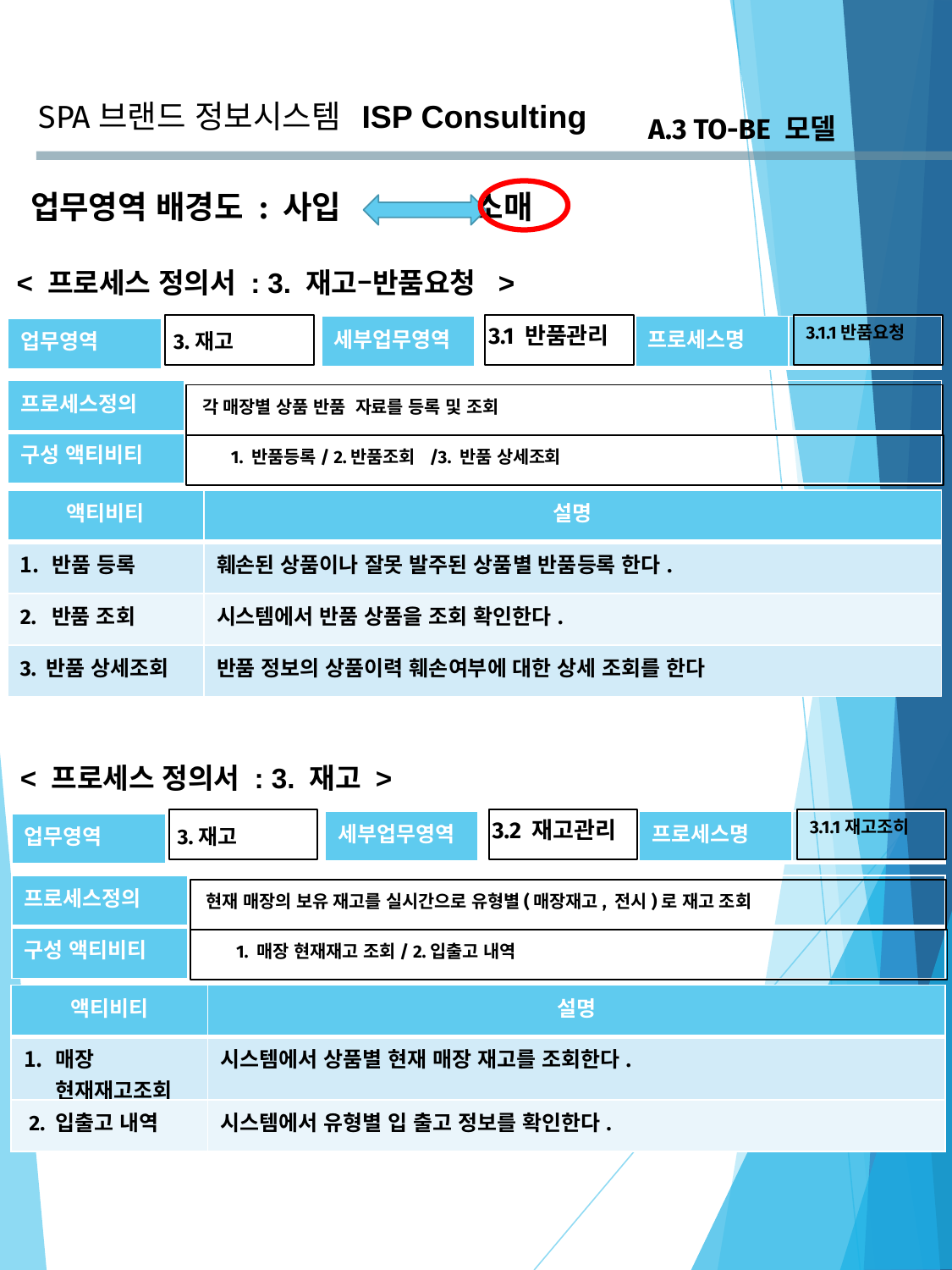

SPA브랜드 정보시스템
ISP Consulting
A.3 TO-BE 모델

업무영역 배경도 : 사입               소매

< 프로세스 정의서 : 3. 재고–반품요청  >

3.1 반품관리

3.1.1반품요청
| 세부업무영역 |  |
| --- | --- |
| 프로세스명 |  |
| --- | --- |
| 업무영역 | 3.재고 |
| --- | --- |
| 프로세스정의 |  |
| --- | --- |
| 구성 액티비티 |  |

각 매장별 상품 반품  자료를 등록 및 조회

1. 반품등록/ 2.반품조회  /3. 반품 상세조회
| 액티비티 | 설명 |
| --- | --- |
| 반품 등록 | 훼손된 상품이나 잘못 발주된 상품별 반품등록 한다. |
| 2. 반품 조회 | 시스템에서 반품 상품을 조회 확인한다. |
| 3. 반품 상세조회 | 반품 정보의 상품이력 훼손여부에 대한 상세 조회를 한다 |
< 프로세스 정의서 : 3. 재고 >

3.2 재고관리

3.1.1재고조히
| 세부업무영역 |  |
| --- | --- |
| 프로세스명 |  |
| --- | --- |
| 업무영역 | 3.재고 |
| --- | --- |
| 프로세스정의 |  |
| --- | --- |
| 구성 액티비티 |  |

현재 매장의 보유 재고를 실시간으로 유형별(매장재고, 전시)로 재고 조회

1. 매장 현재재고 조회/ 2.입출고 내역
| 액티비티 | 설명 |
| --- | --- |
| 매장 현재재고조회 | 시스템에서 상품별 현재 매장 재고를 조회한다. |
| 2. 입출고 내역 | 시스템에서 유형별 입 출고 정보를 확인한다. |